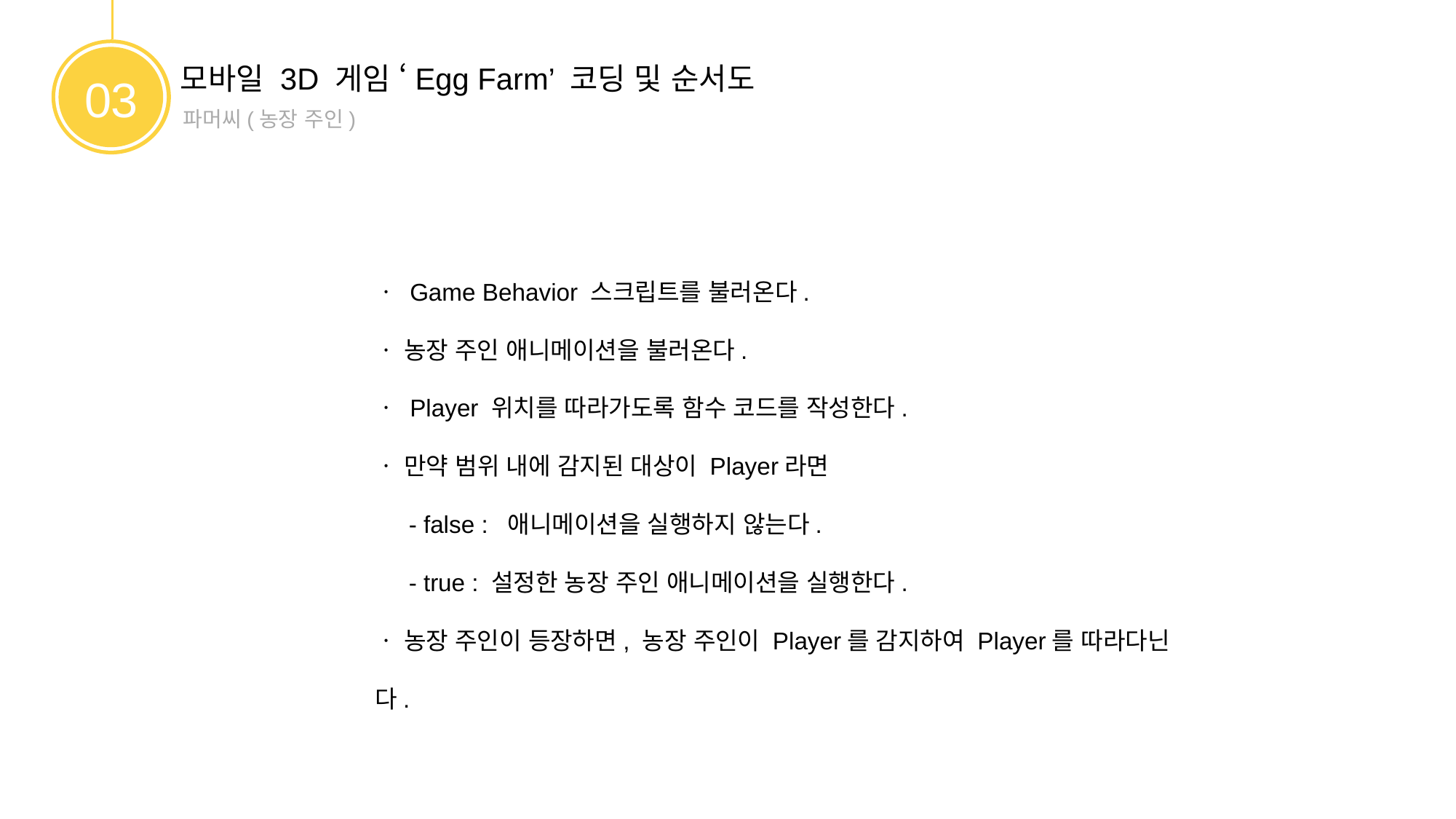

모바일 3D 게임 ‘Egg Farm’ 코딩 및 순서도
03
파머씨(농장 주인)
ㆍ Game Behavior 스크립트를 불러온다.
ㆍ 농장 주인 애니메이션을 불러온다.
ㆍ Player 위치를 따라가도록 함수 코드를 작성한다.
ㆍ 만약 범위 내에 감지된 대상이 Player라면
     - false :  애니메이션을 실행하지 않는다.
     - true : 설정한 농장 주인 애니메이션을 실행한다.
ㆍ 농장 주인이 등장하면, 농장 주인이 Player를 감지하여 Player를 따라다닌다.